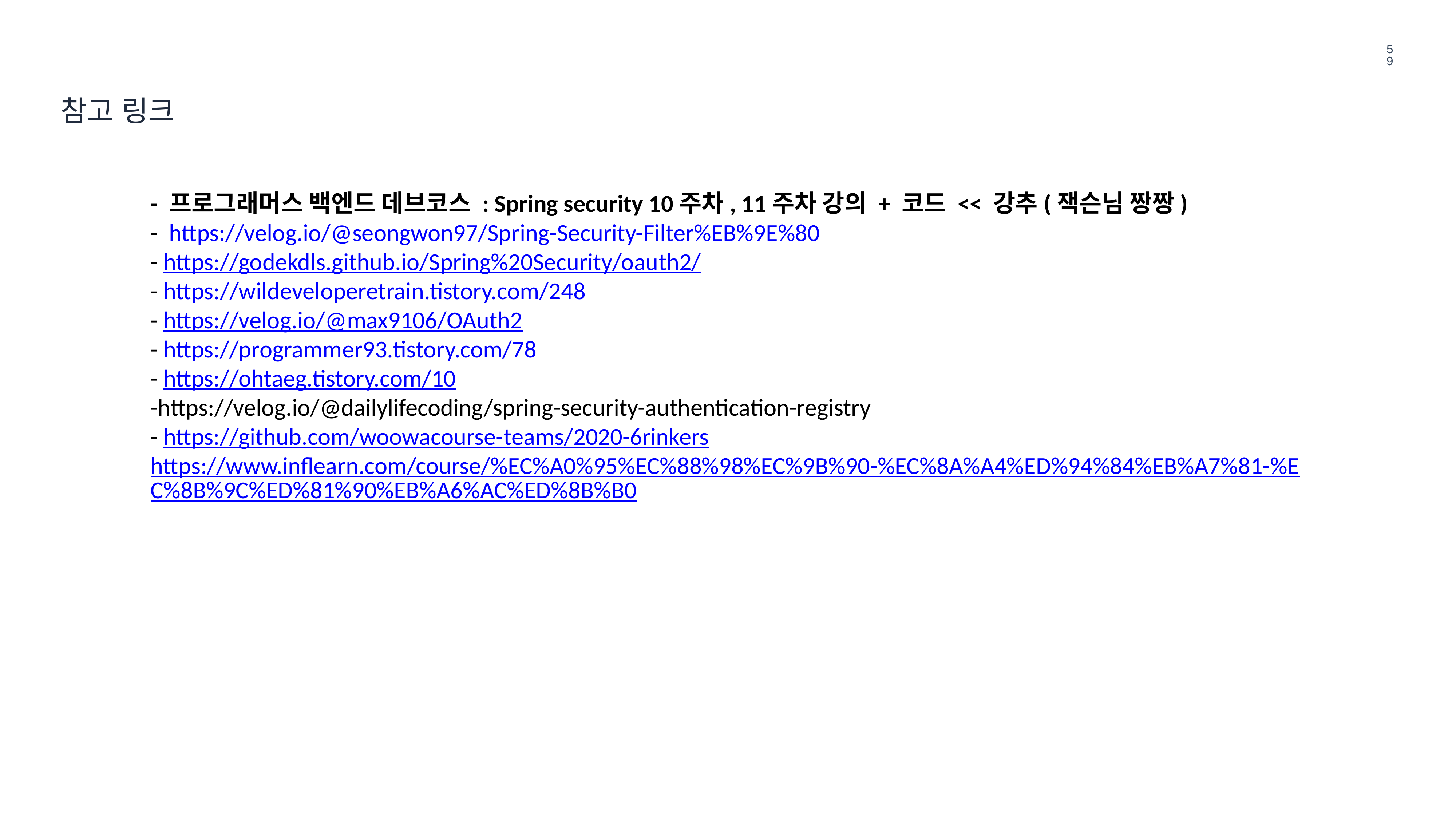

59
# 참고 링크
- 프로그래머스 백엔드 데브코스 : Spring security 10주차, 11주차 강의 + 코드 << 강추(잭슨님 짱짱)
-  https://velog.io/@seongwon97/Spring-Security-Filter%EB%9E%80
- https://godekdls.github.io/Spring%20Security/oauth2/
- https://wildeveloperetrain.tistory.com/248
- https://velog.io/@max9106/OAuth2
- https://programmer93.tistory.com/78
- https://ohtaeg.tistory.com/10
-https://velog.io/@dailylifecoding/spring-security-authentication-registry
- https://github.com/woowacourse-teams/2020-6rinkers
https://www.inflearn.com/course/%EC%A0%95%EC%88%98%EC%9B%90-%EC%8A%A4%ED%94%84%EB%A7%81-%EC%8B%9C%ED%81%90%EB%A6%AC%ED%8B%B0